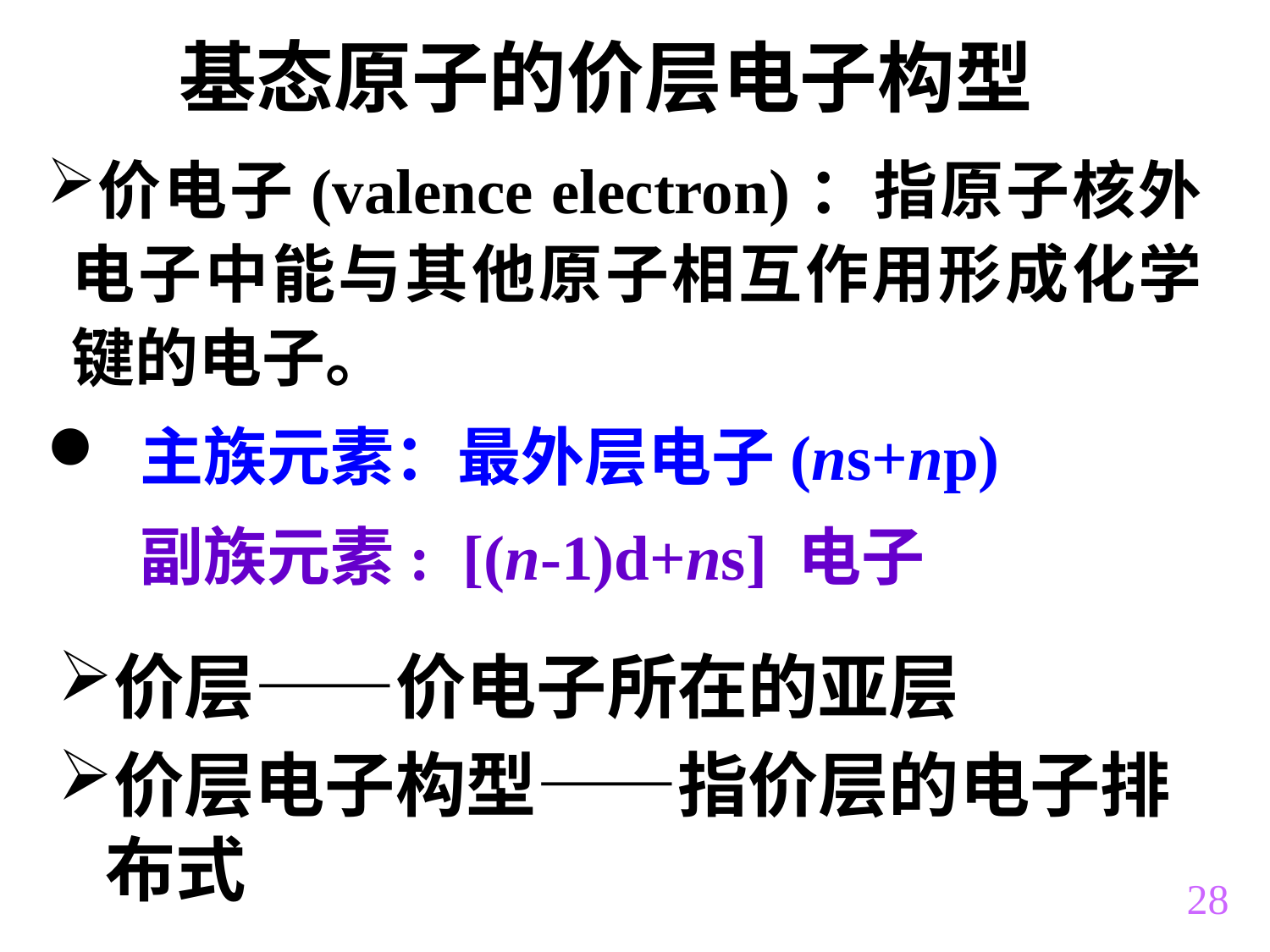

# 基态原子的价层电子构型
价电子(valence electron)：指原子核外电子中能与其他原子相互作用形成化学键的电子。
 主族元素：最外层电子(ns+np)
 副族元素:  [(n-1)d+ns] 电子
价层——价电子所在的亚层
价层电子构型——指价层的电子排布式